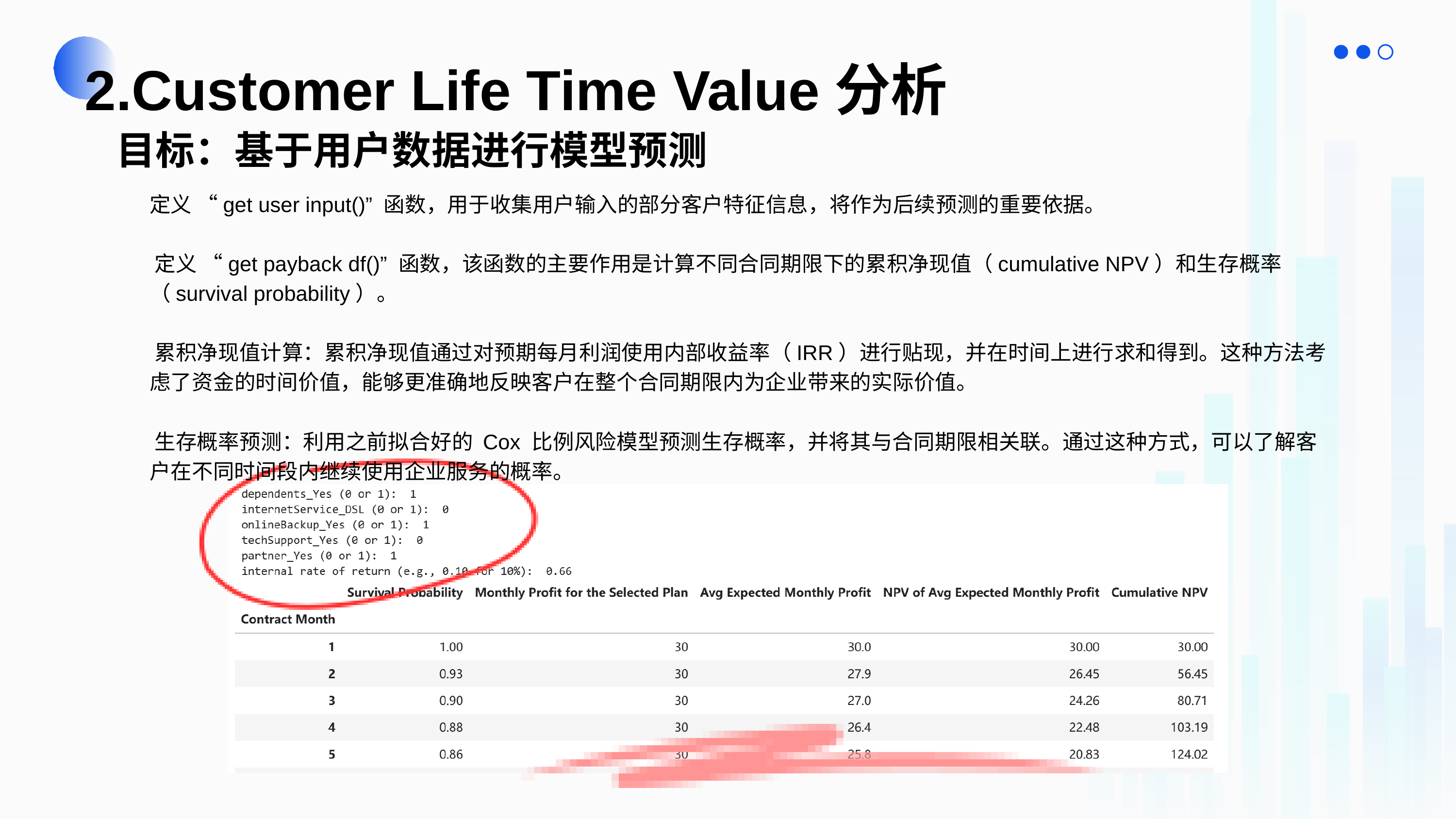

2.Customer Life Time Value分析

目标：基于用户数据进行模型预测
定义 “get user input()” 函数，用于收集用户输入的部分客户特征信息，将作为后续预测的重要依据。

​定义 “get payback df()” 函数，该函数的主要作用是计算不同合同期限下的累积净现值（cumulative NPV）和生存概率（survival probability）。

​累积净现值计算：累积净现值通过对预期每月利润使用内部收益率（IRR）进行贴现，并在时间上进行求和得到。这种方法考虑了资金的时间价值，能够更准确地反映客户在整个合同期限内为企业带来的实际价值。

​生存概率预测：利用之前拟合好的 Cox 比例风险模型预测生存概率，并将其与合同期限相关联。通过这种方式，可以了解客户在不同时间段内继续使用企业服务的概率。